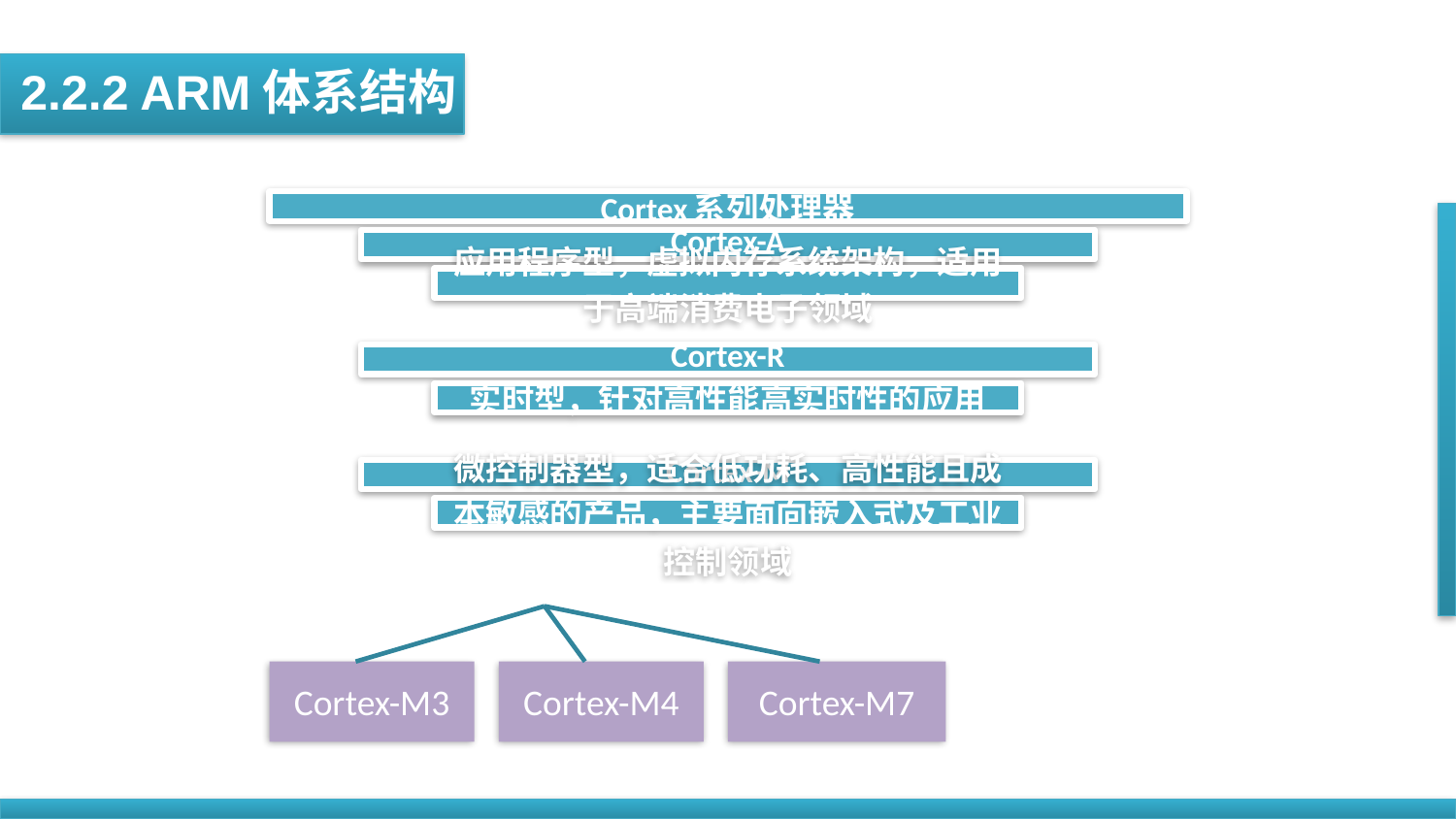

2.2.2 ARM体系结构
Cortex系列处理器
Cortex-A
Cortex-R
Cortex-M
应用程序型，虚拟内存系统架构，适用于高端消费电子领域
实时型，针对高性能高实时性的应用
Cortex-M3
Cortex-M4
Cortex-M7